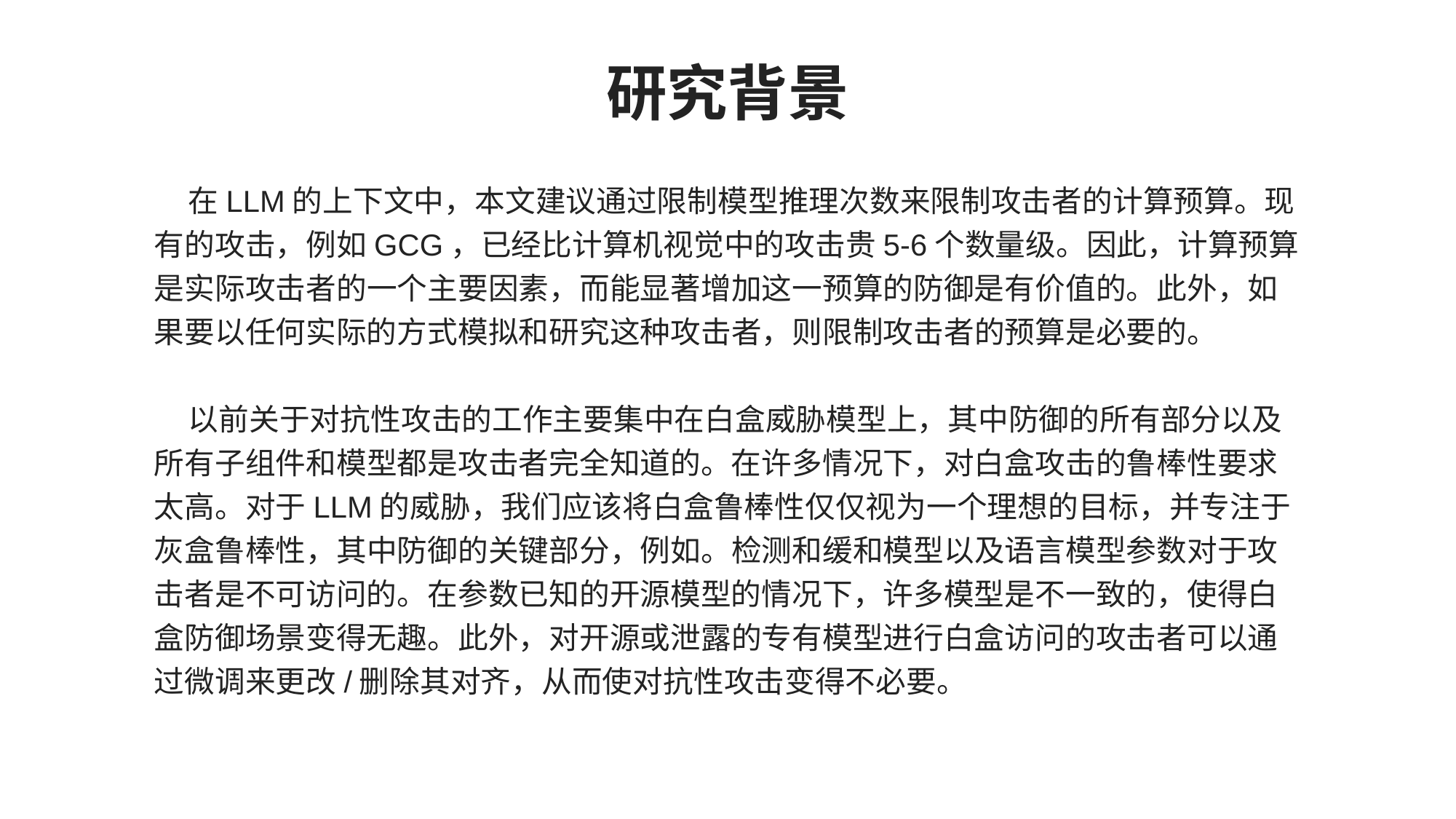

研究背景
    在LLM的上下文中，本文建议通过限制模型推理次数来限制攻击者的计算预算。现有的攻击，例如GCG，已经比计算机视觉中的攻击贵5-6个数量级。因此，计算预算是实际攻击者的一个主要因素，而能显著增加这一预算的防御是有价值的。此外，如果要以任何实际的方式模拟和研究这种攻击者，则限制攻击者的预算是必要的。

    以前关于对抗性攻击的工作主要集中在白盒威胁模型上，其中防御的所有部分以及所有子组件和模型都是攻击者完全知道的。在许多情况下，对白盒攻击的鲁棒性要求太高。对于LLM的威胁，我们应该将白盒鲁棒性仅仅视为一个理想的目标，并专注于灰盒鲁棒性，其中防御的关键部分，例如。检测和缓和模型以及语言模型参数对于攻击者是不可访问的。在参数已知的开源模型的情况下，许多模型是不一致的，使得白盒防御场景变得无趣。此外，对开源或泄露的专有模型进行白盒访问的攻击者可以通过微调来更改/删除其对齐，从而使对抗性攻击变得不必要。